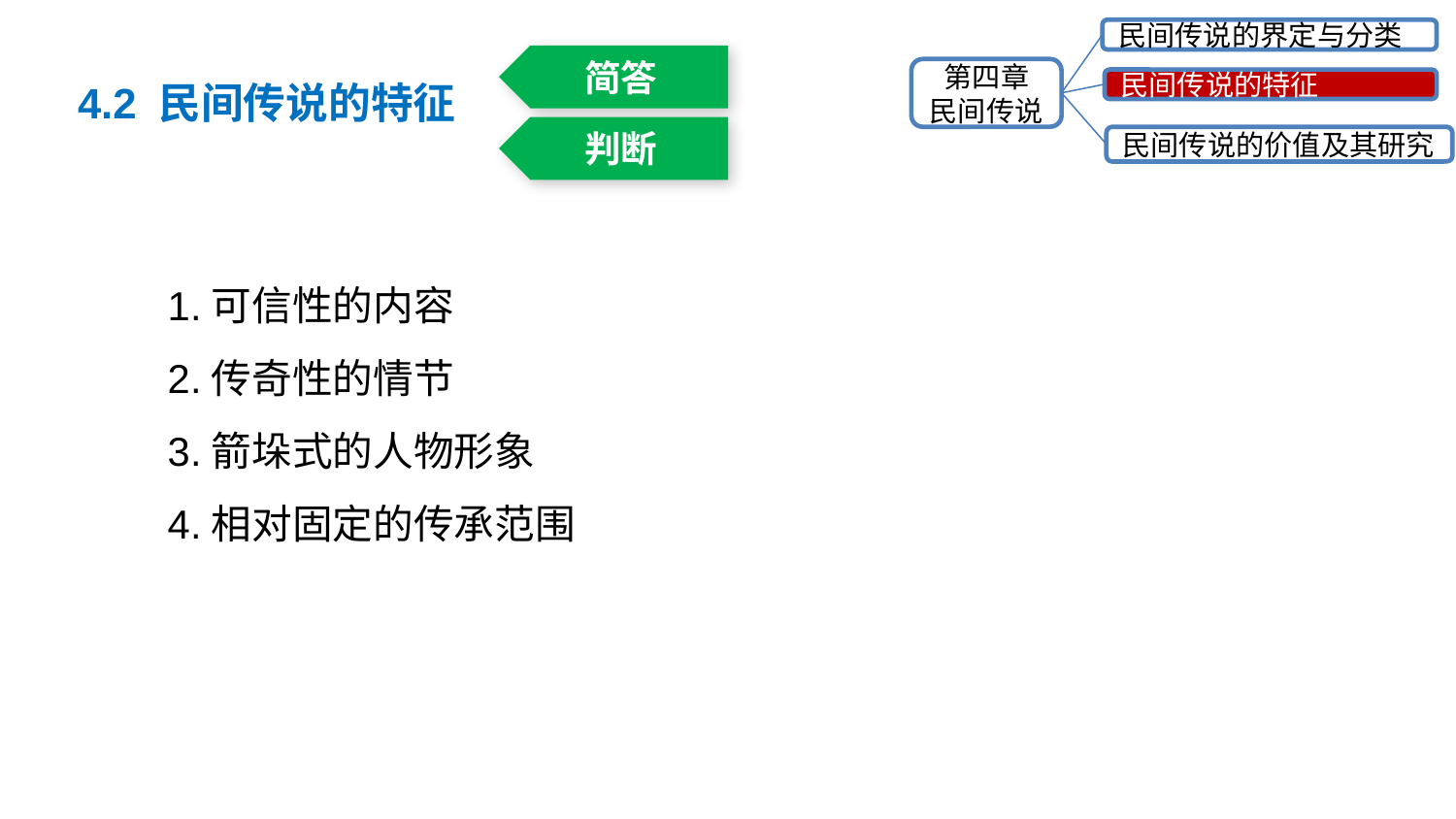

民间传说的界定与分类
第四章
民间传说
民间传说的特征
民间传说的价值及其研究
4.2 民间传说的特征
简答
判断
1.可信性的内容
2.传奇性的情节
3.箭垛式的人物形象
4.相对固定的传承范围